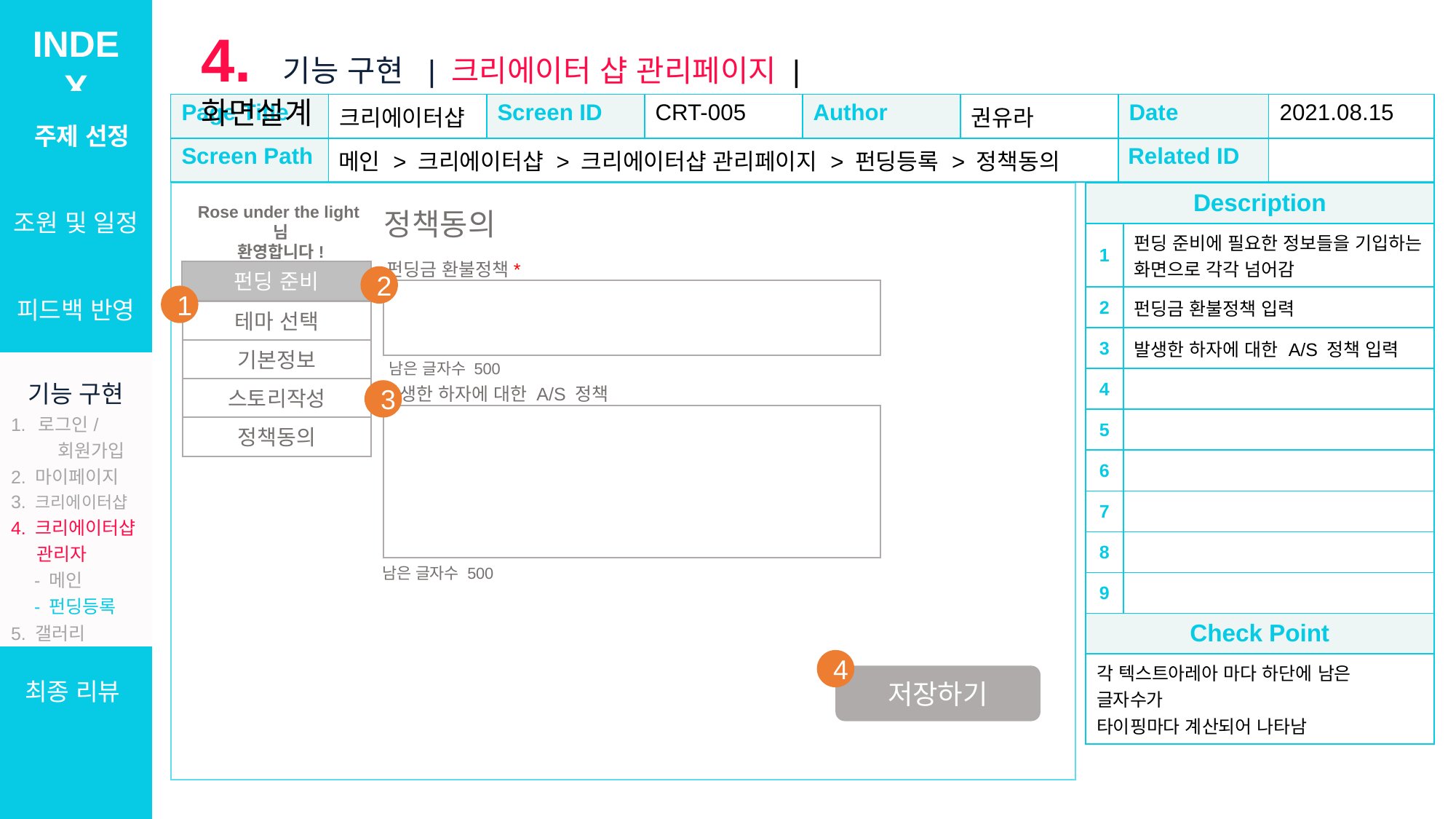

INDEX
4. 기능 구현  | 크리에이터 샵 관리페이지 | 화면설계
| 주제 선정 |
| --- |
| 조원 및 일정 |
| 피드백 반영 |
| 기능 구현 로그인/ 회원가입 2. 마이페이지 3. 크리에이터샵 4. 크리에이터샵 관리자 　- 메인 　- 펀딩등록 5. 갤러리 6. 설문/커미션 7. 관리자 |
| 최종 리뷰 |
| Page Title | 크리에이터샵 | Screen ID | CRT-005 | Author | 권유라 | Date | 2021.08.15 |
| --- | --- | --- | --- | --- | --- | --- | --- |
| Screen Path | 메인 > 크리에이터샵 > 크리에이터샵 관리페이지 > 펀딩등록 > 정책동의 |  |  |  |  | Related ID |  |

| Description |  |
| --- | --- |
| 1 | 펀딩 준비에 필요한 정보들을 기입하는 화면으로 각각 넘어감 |
| 2 | 펀딩금 환불정책 입력 |
| 3 | 발생한 하자에 대한 A/S 정책 입력 |
| 4 |  |
| 5 |  |
| 6 |  |
| 7 |  |
| 8 |  |
| 9 |  |
| Check Point |  |
| 각 텍스트아레아 마다 하단에 남은 글자수가 타이핑마다 계산되어 나타남 |  |
Rose under the light님
환영합니다!
정책동의
펀딩금 환불정책*
펀딩 준비
테마 선택
기본정보
2

1
남은 글자수 500
발생한 하자에 대한 A/S 정책
스토리작성
3

정책동의
남은 글자수 500
4
저장하기